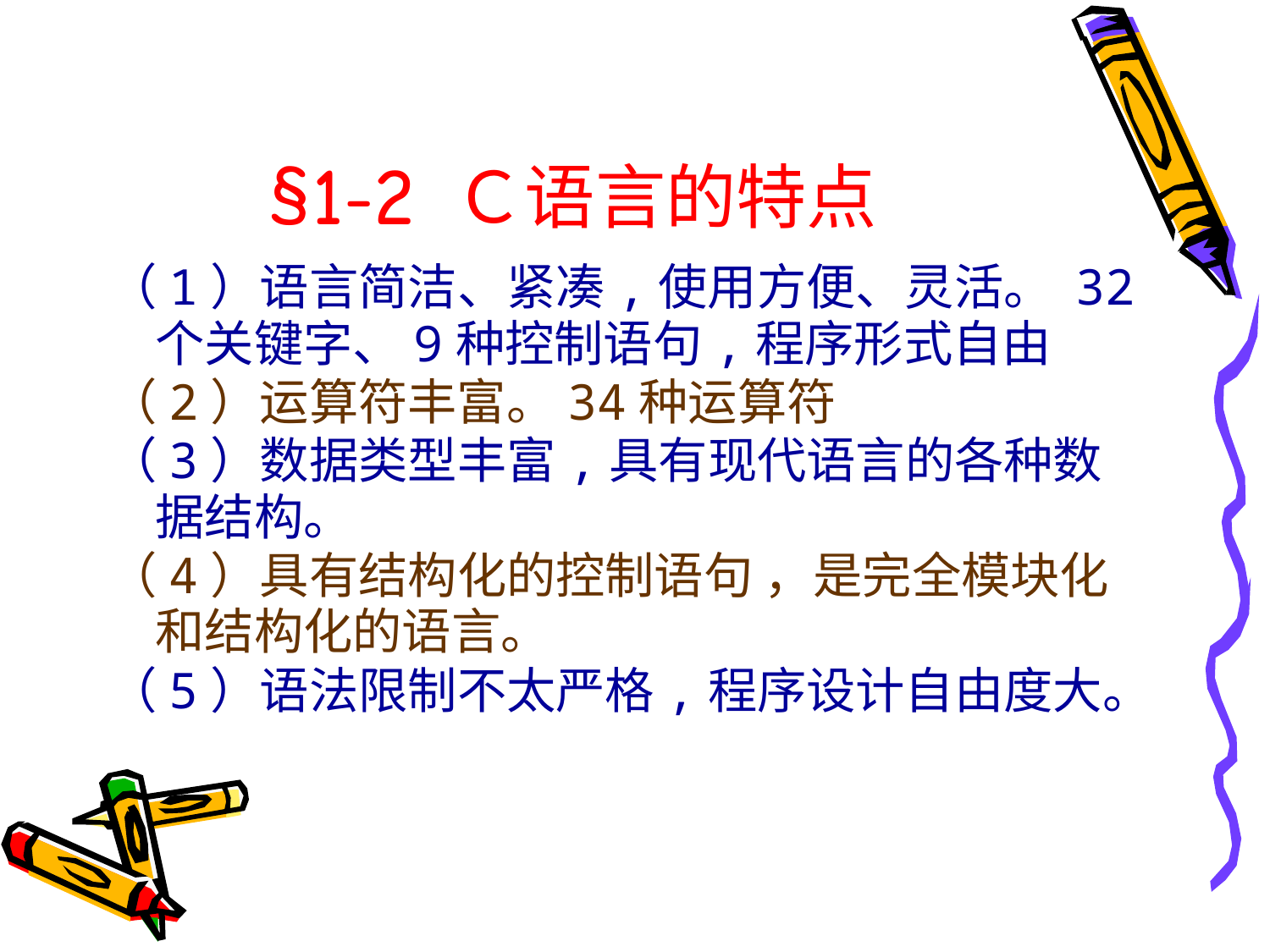

# §1-2 Ｃ语言的特点
（1）语言简洁、紧凑,使用方便、灵活。 32个关键字、9种控制语句,程序形式自由
（2）运算符丰富。34种运算符
（3）数据类型丰富,具有现代语言的各种数据结构。
（4）具有结构化的控制语句 ，是完全模块化和结构化的语言。
（5）语法限制不太严格,程序设计自由度大。